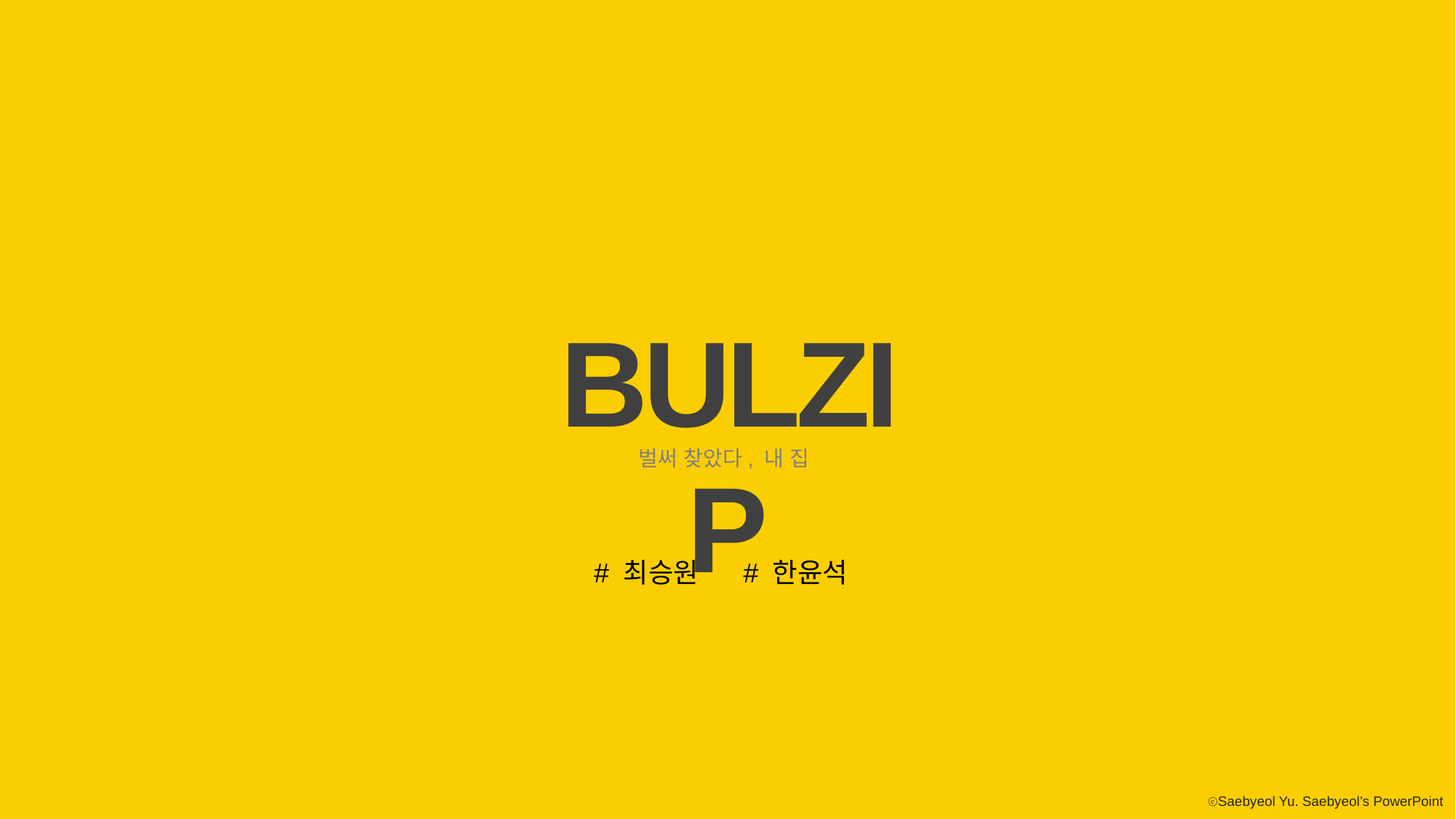

BULZIP
벌써 찾았다, 내 집
# 최승원     # 한윤석